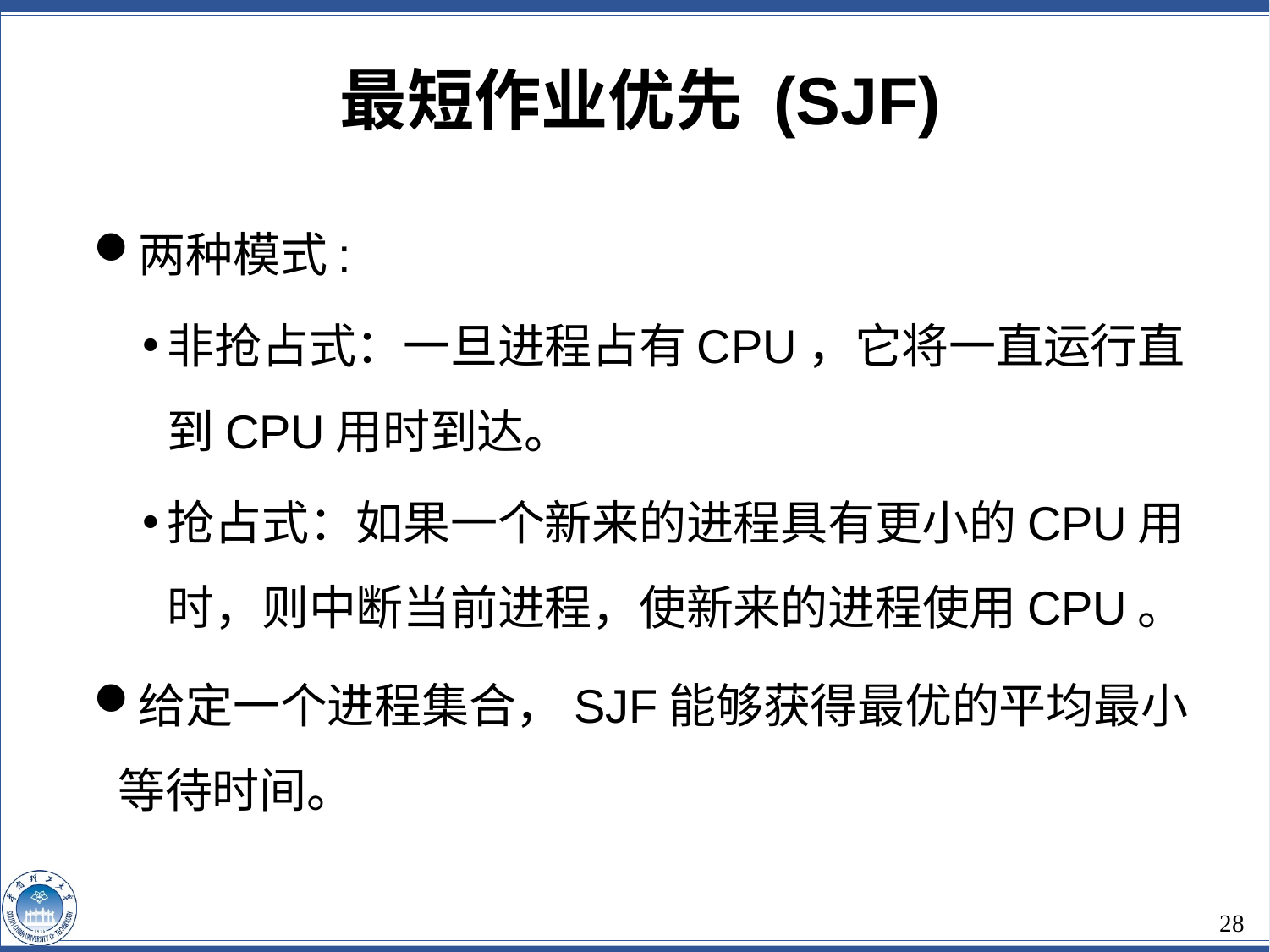

最短作业优先 (SJF)
两种模式:
非抢占式：一旦进程占有CPU，它将一直运行直到CPU用时到达。
抢占式：如果一个新来的进程具有更小的CPU用时，则中断当前进程，使新来的进程使用CPU。
给定一个进程集合，SJF能够获得最优的平均最小等待时间。
28